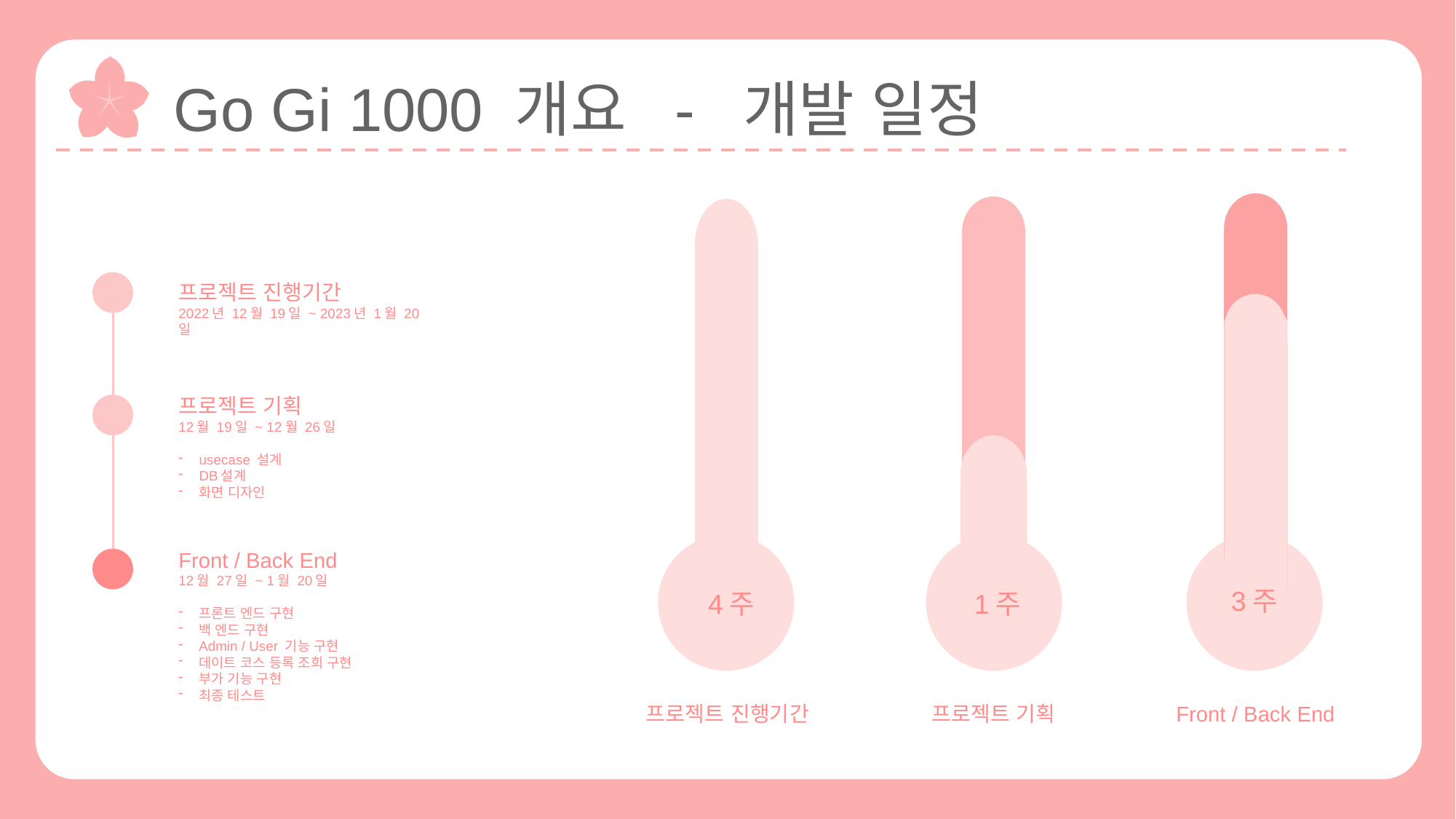

Go Gi 1000 개요  -  개발 일정

프로젝트 진행기간
2022년 12월 19일 ~ 2023년 1월 20일

프로젝트 기획
12월 19일 ~ 12월 26일

usecase 설계
DB설계
화면 디자인

Front / Back End
12월 27일 ~ 1월 20일

프론트 엔드 구현
백 엔드 구현
Admin / User 기능 구현
데이트 코스 등록 조회 구현
부가 기능 구현
최종 테스트

3주
4주
1주
프로젝트 진행기간
프로젝트 기획
Front / Back End